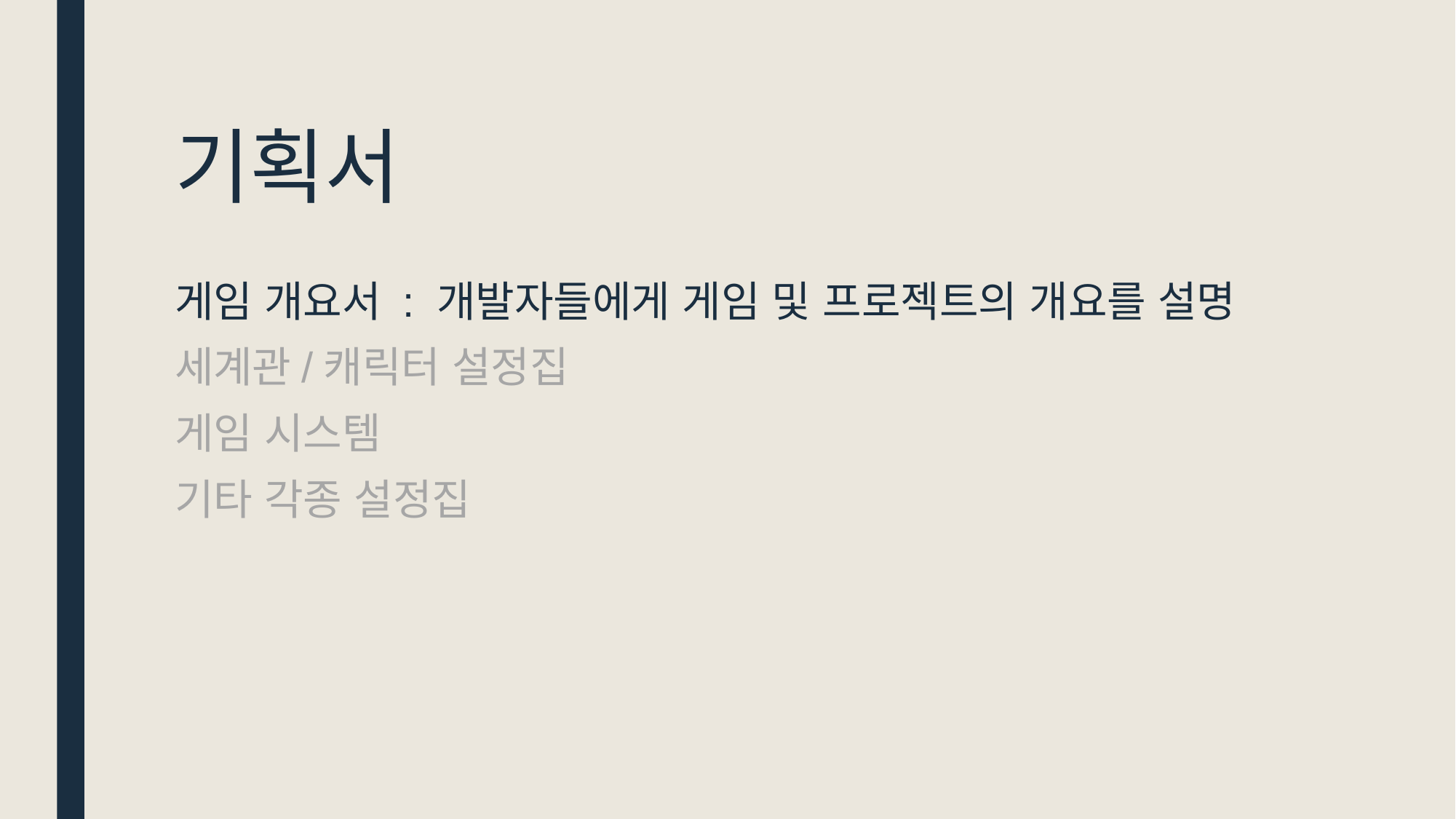

# 기획서
게임 개요서 : 개발자들에게 게임 및 프로젝트의 개요를 설명
세계관/캐릭터 설정집
게임 시스템
기타 각종 설정집